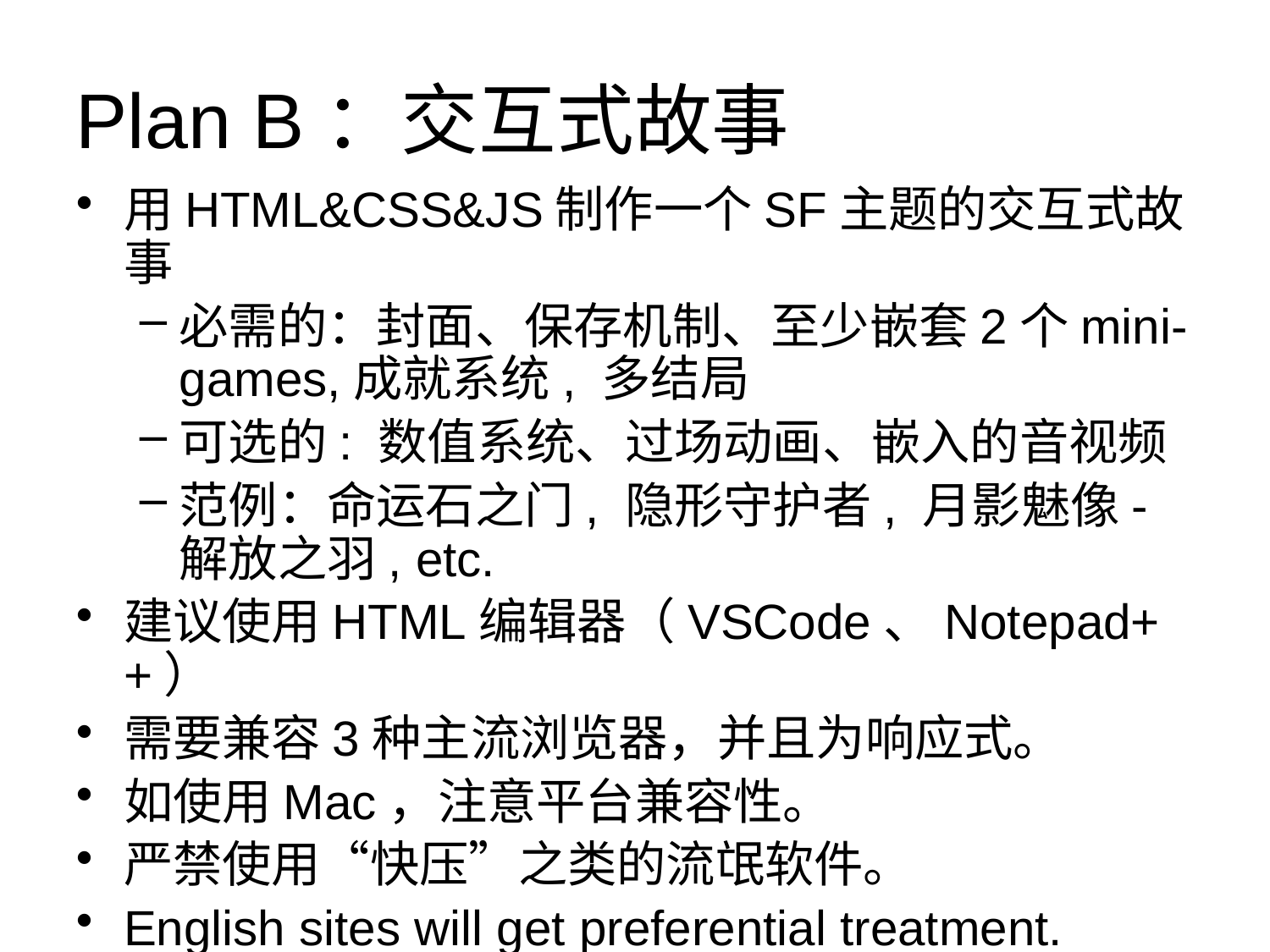

# Plan B：交互式故事
用HTML&CSS&JS制作一个SF主题的交互式故事
必需的：封面、保存机制、至少嵌套2个mini-games,成就系统, 多结局
可选的: 数值系统、过场动画、嵌入的音视频
范例：命运石之门, 隐形守护者, 月影魅像-解放之羽, etc.
建议使用HTML编辑器（VSCode、Notepad++）
需要兼容3种主流浏览器，并且为响应式。
如使用Mac，注意平台兼容性。
严禁使用“快压”之类的流氓软件。
English sites will get preferential treatment.